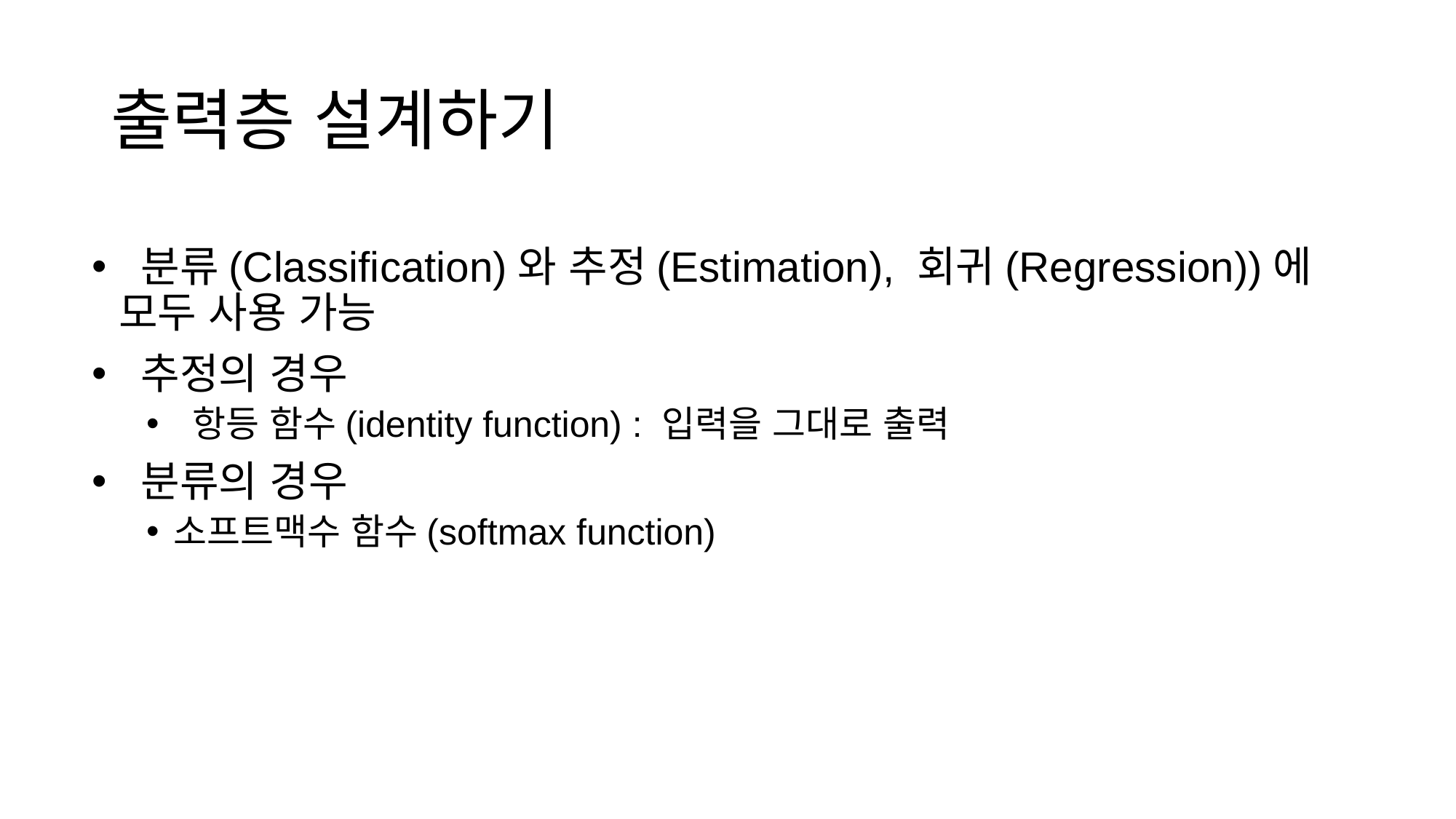

# 출력층 설계하기
 분류(Classification)와 추정(Estimation), 회귀(Regression))에 모두 사용 가능
 추정의 경우
 항등 함수(identity function) : 입력을 그대로 출력
 분류의 경우
소프트맥수 함수(softmax function)